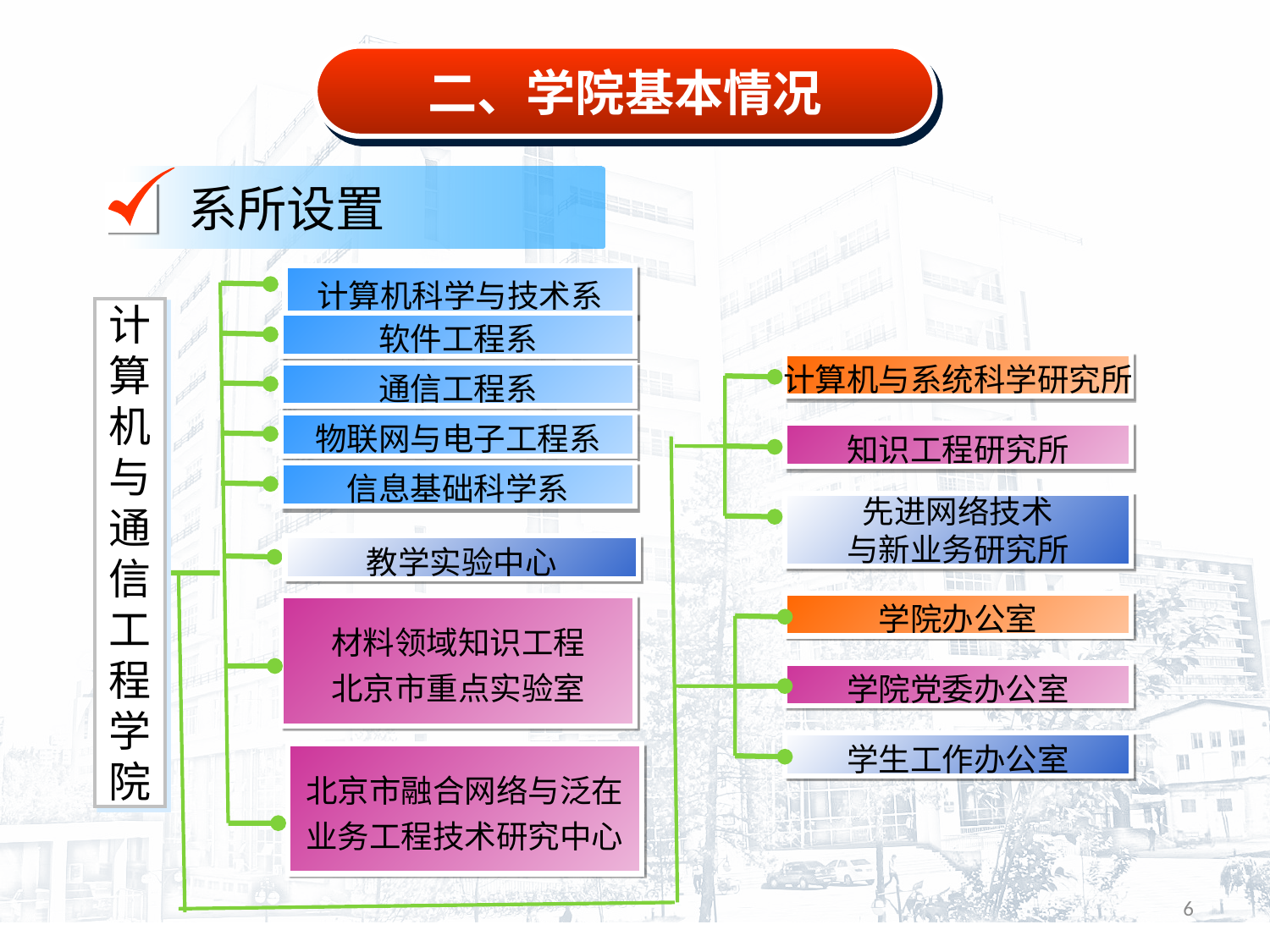

二、学院基本情况
系所设置

计算机科学与技术系

计算机与通信工程学院
软件工程系

计算机与系统科学研究所
通信工程系

物联网与电子工程系
知识工程研究所

信息基础科学系

先进网络技术
与新业务研究所

教学实验中心

学院办公室
材料领域知识工程
北京市重点实验室

学院党委办公室

学生工作办公室
北京市融合网络与泛在
业务工程技术研究中心

6